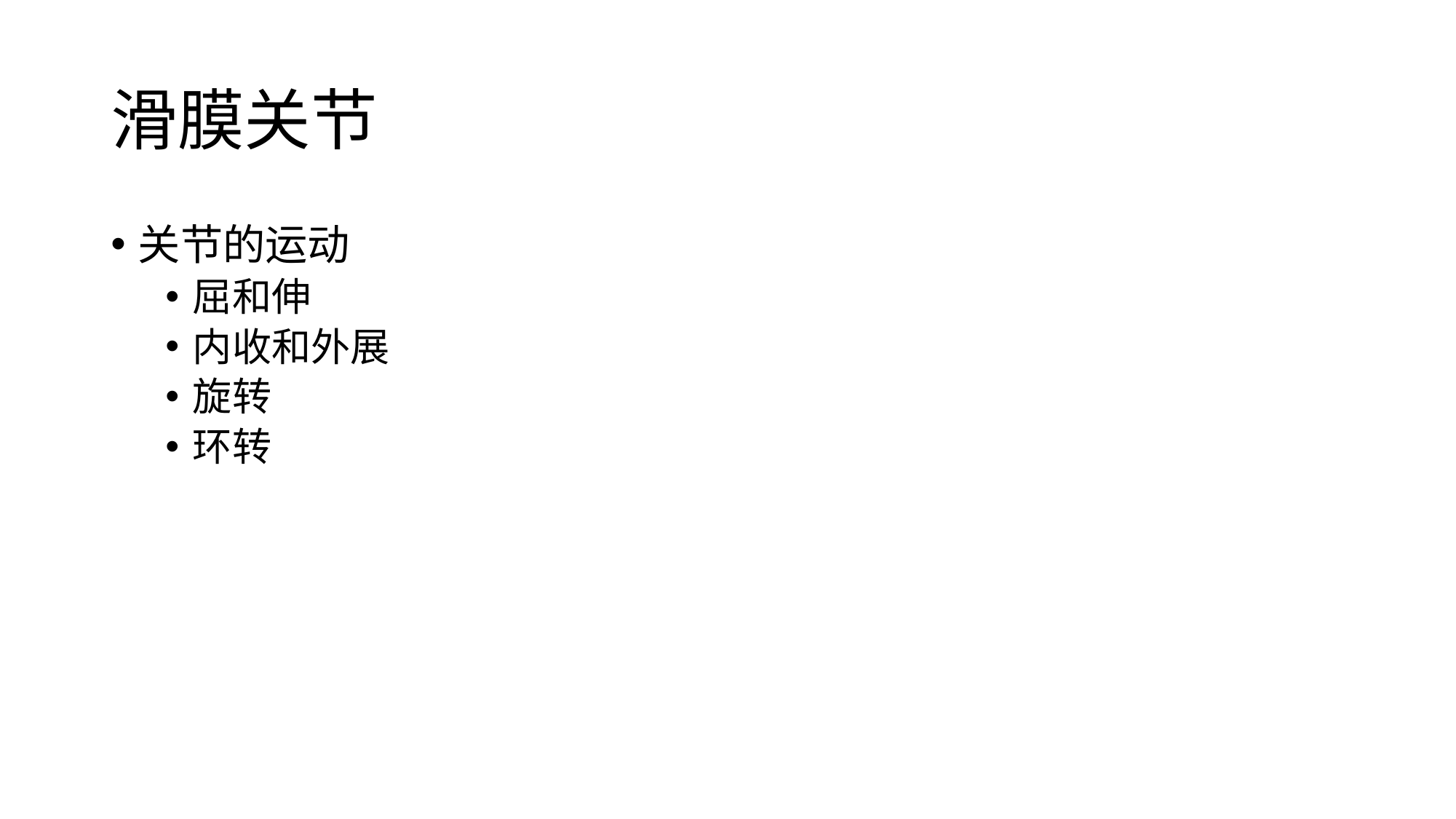

# 滑膜关节
关节的运动
屈和伸
内收和外展
旋转
环转